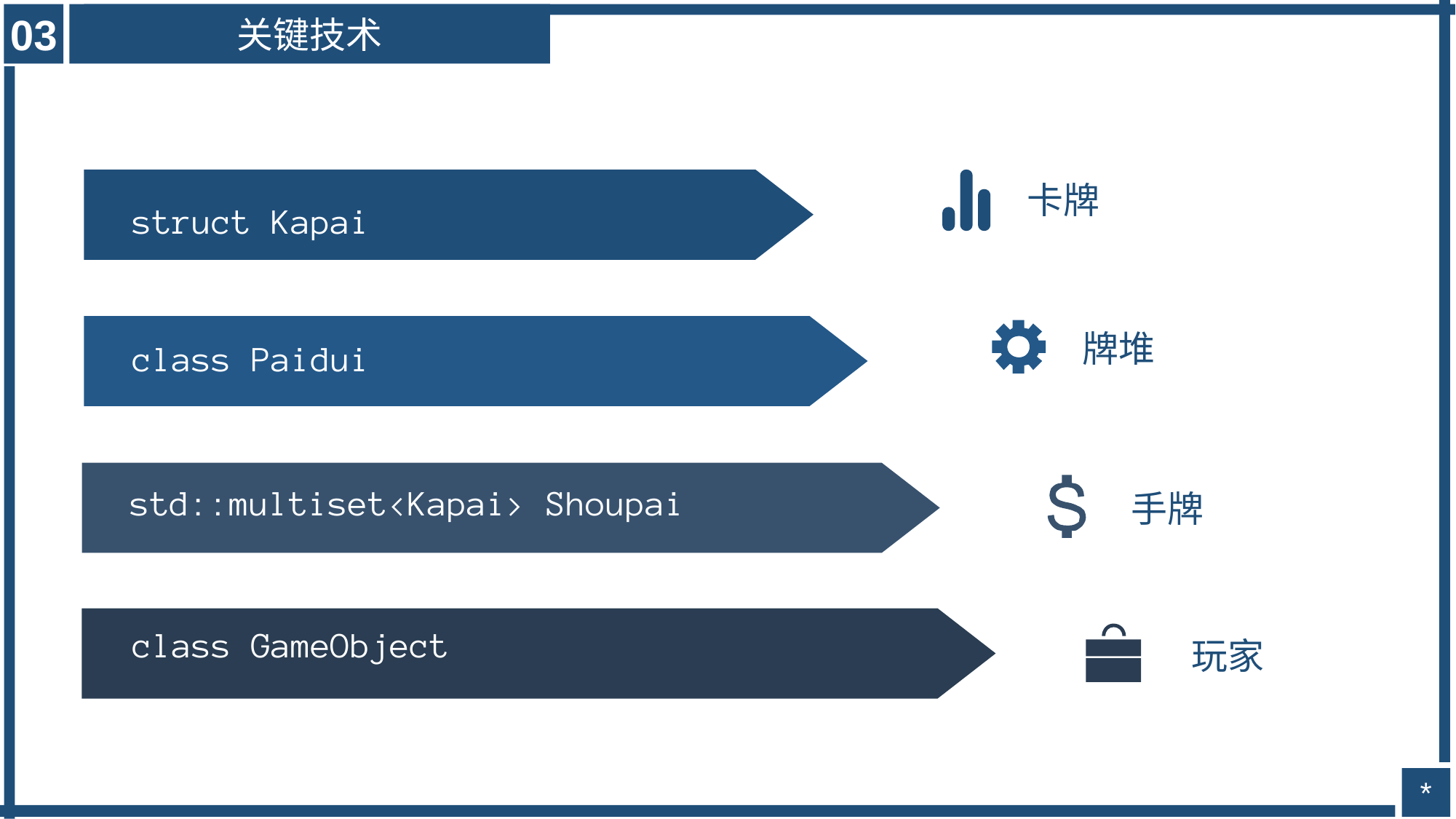

03
关键技术

卡牌
struct Kapai

牌堆
class Paidui

std::multiset<Kapai> Shoupai

手牌

class GameObject

玩家

*